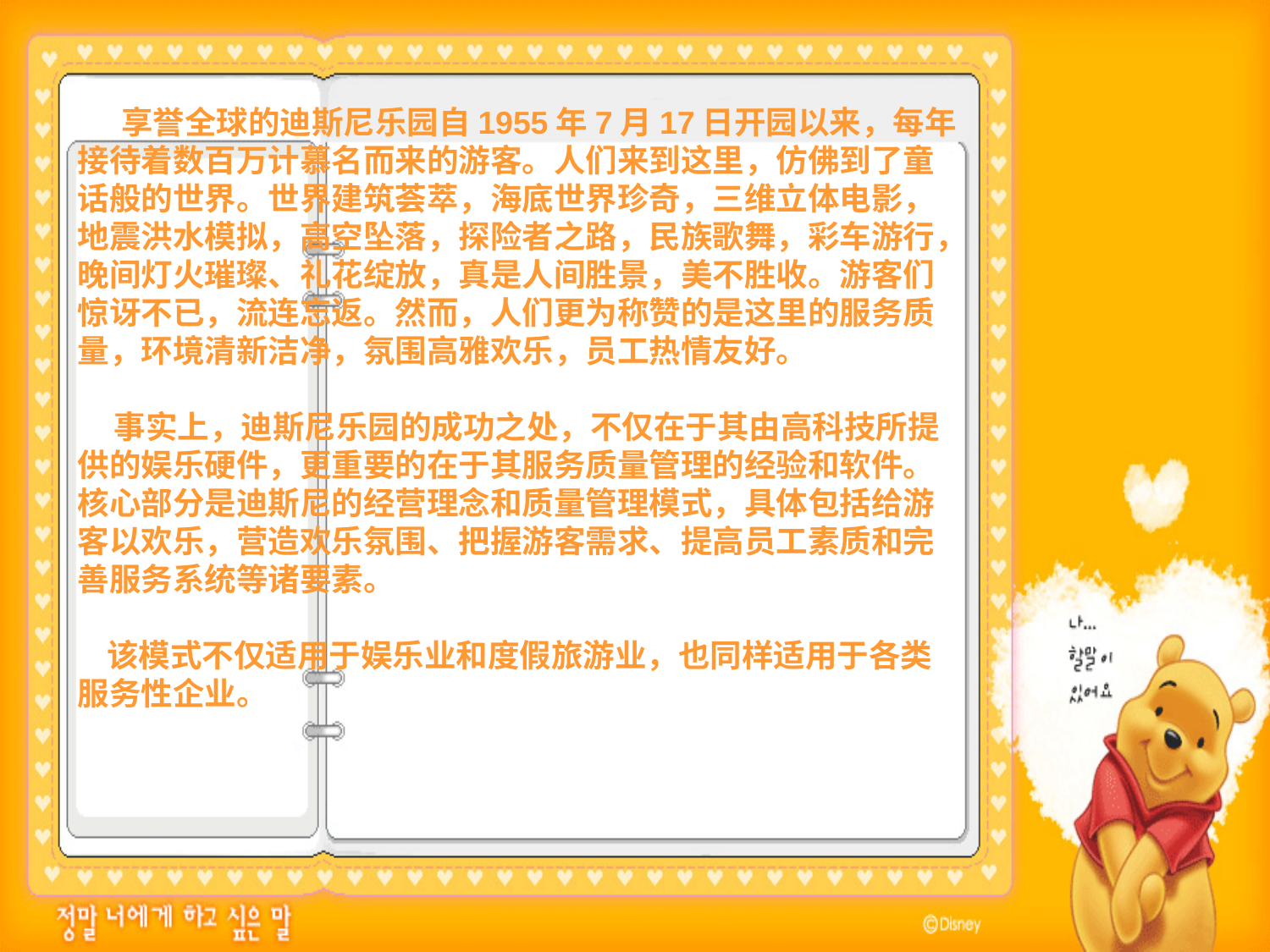

享誉全球的迪斯尼乐园自1955年7月17日开园以来，每年接待着数百万计慕名而来的游客。人们来到这里，仿佛到了童话般的世界。世界建筑荟萃，海底世界珍奇，三维立体电影，地震洪水模拟，高空坠落，探险者之路，民族歌舞，彩车游行，晚间灯火璀璨、礼花绽放，真是人间胜景，美不胜收。游客们惊讶不已，流连忘返。然而，人们更为称赞的是这里的服务质量，环境清新洁净，氛围高雅欢乐，员工热情友好。

    事实上，迪斯尼乐园的成功之处，不仅在于其由高科技所提供的娱乐硬件，更重要的在于其服务质量管理的经验和软件。核心部分是迪斯尼的经营理念和质量管理模式，具体包括给游客以欢乐，营造欢乐氛围、把握游客需求、提高员工素质和完善服务系统等诸要素。

   该模式不仅适用于娱乐业和度假旅游业，也同样适用于各类服务性企业。